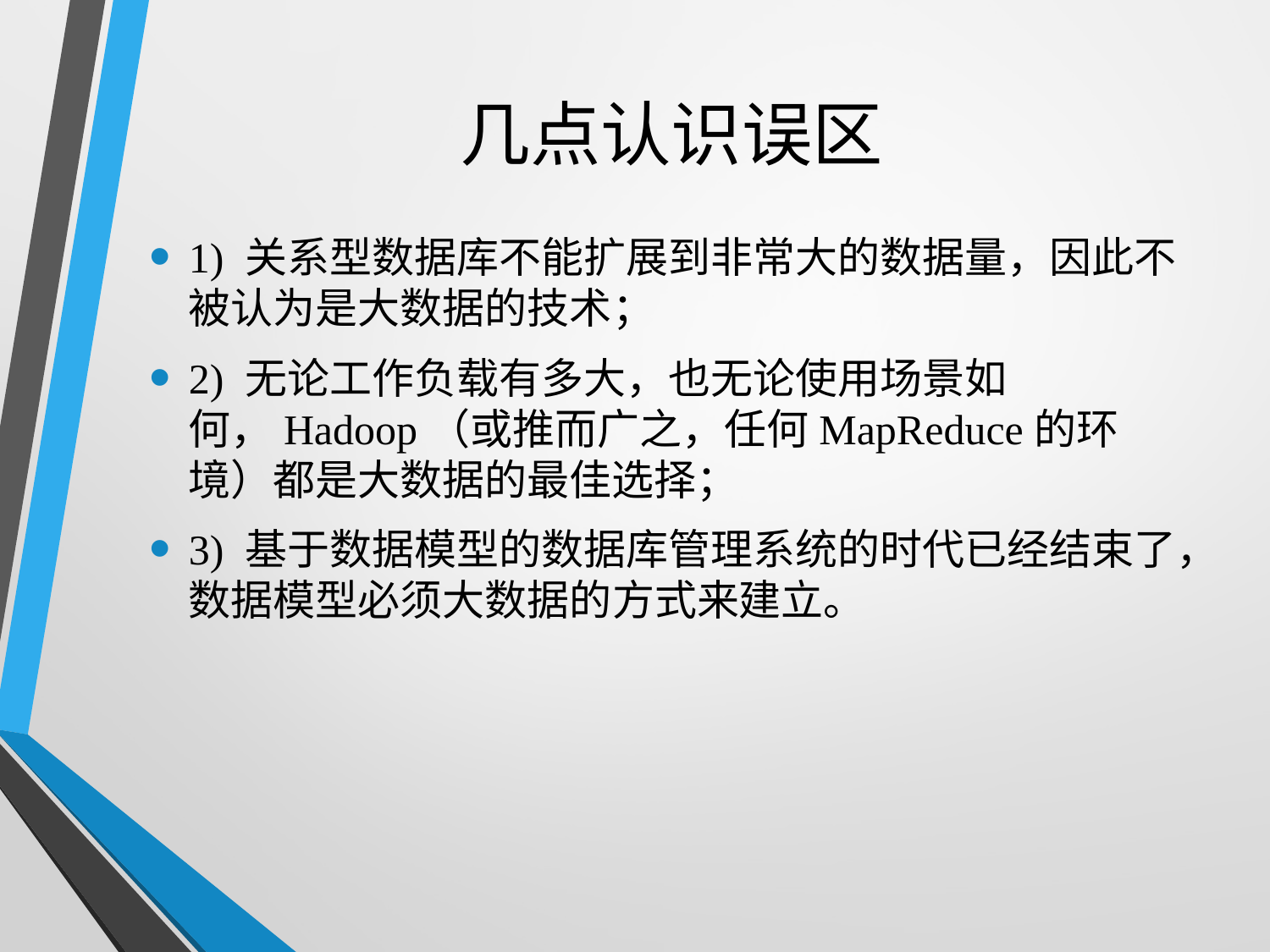

# 几点认识误区
1) 关系型数据库不能扩展到非常大的数据量，因此不被认为是大数据的技术；
2) 无论工作负载有多大，也无论使用场景如何，Hadoop（或推而广之，任何MapReduce的环境）都是大数据的最佳选择；
3) 基于数据模型的数据库管理系统的时代已经结束了，数据模型必须大数据的方式来建立。